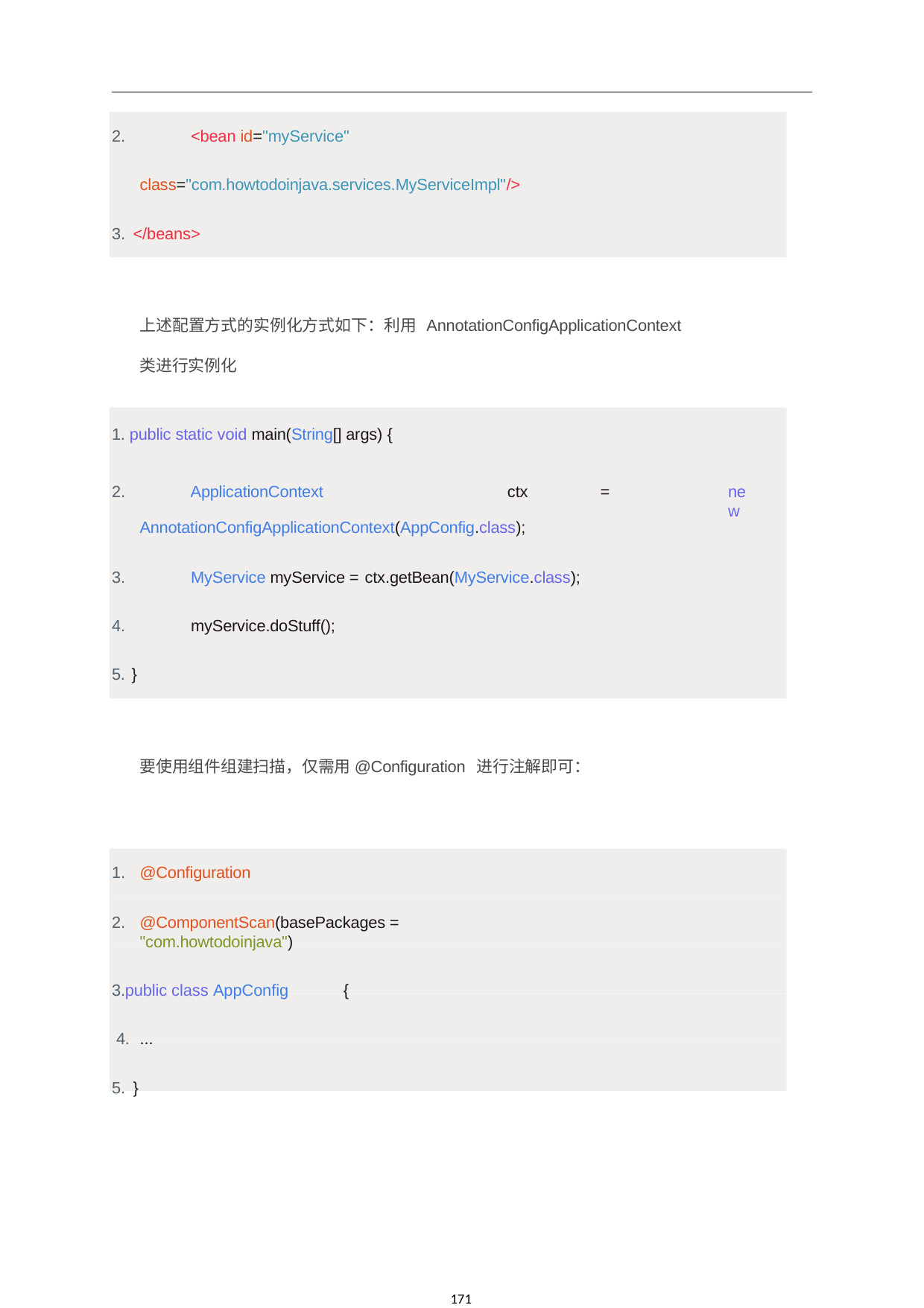

2.
<bean id="myService"

class="com.howtodoinjava.services.MyServiceImpl"/>

3. </beans>

上述配置方式的实例化方式如下：利用 AnnotationConfigApplicationContext

类进行实例化

1. public static void main(String[] args) {

2.
ApplicationContext	ctx

AnnotationConfigApplicationContext(AppConfig.class);
=
new

3.
MyService myService = ctx.getBean(MyService.class);

4.
myService.doStuff();

5. }
要使用组件组建扫描，仅需用@Configuration 进行注解即可：

@Configuration

@ComponentScan(basePackages = "com.howtodoinjava")
public class AppConfig	{  4.	...

5. }

171